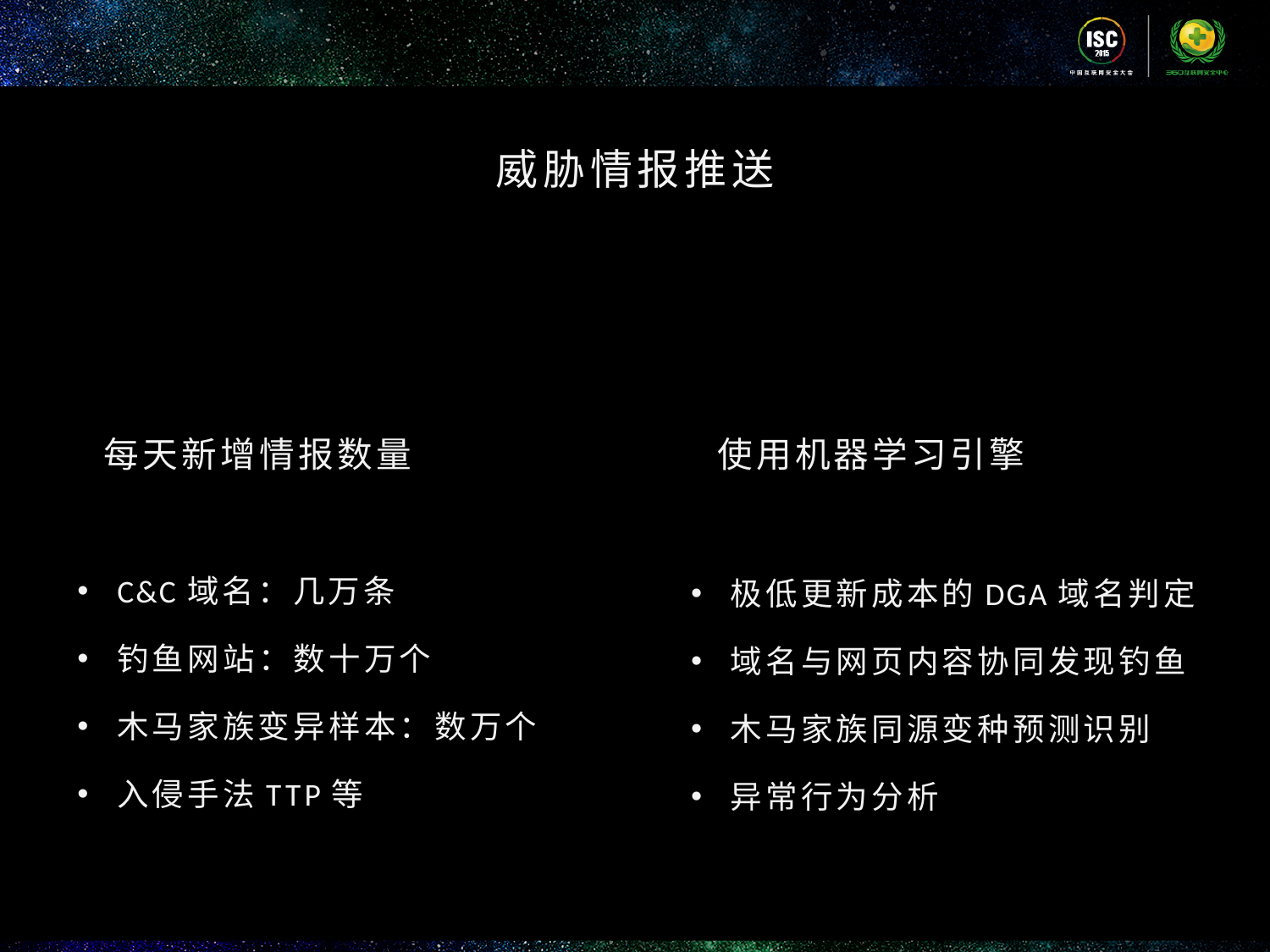

威胁情报推送
每天新增情报数量
C&C域名：几万条
钓鱼网站：数十万个
木马家族变异样本：数万个
入侵手法TTP等
使用机器学习引擎
极低更新成本的DGA域名判定
域名与网页内容协同发现钓鱼
木马家族同源变种预测识别
异常行为分析